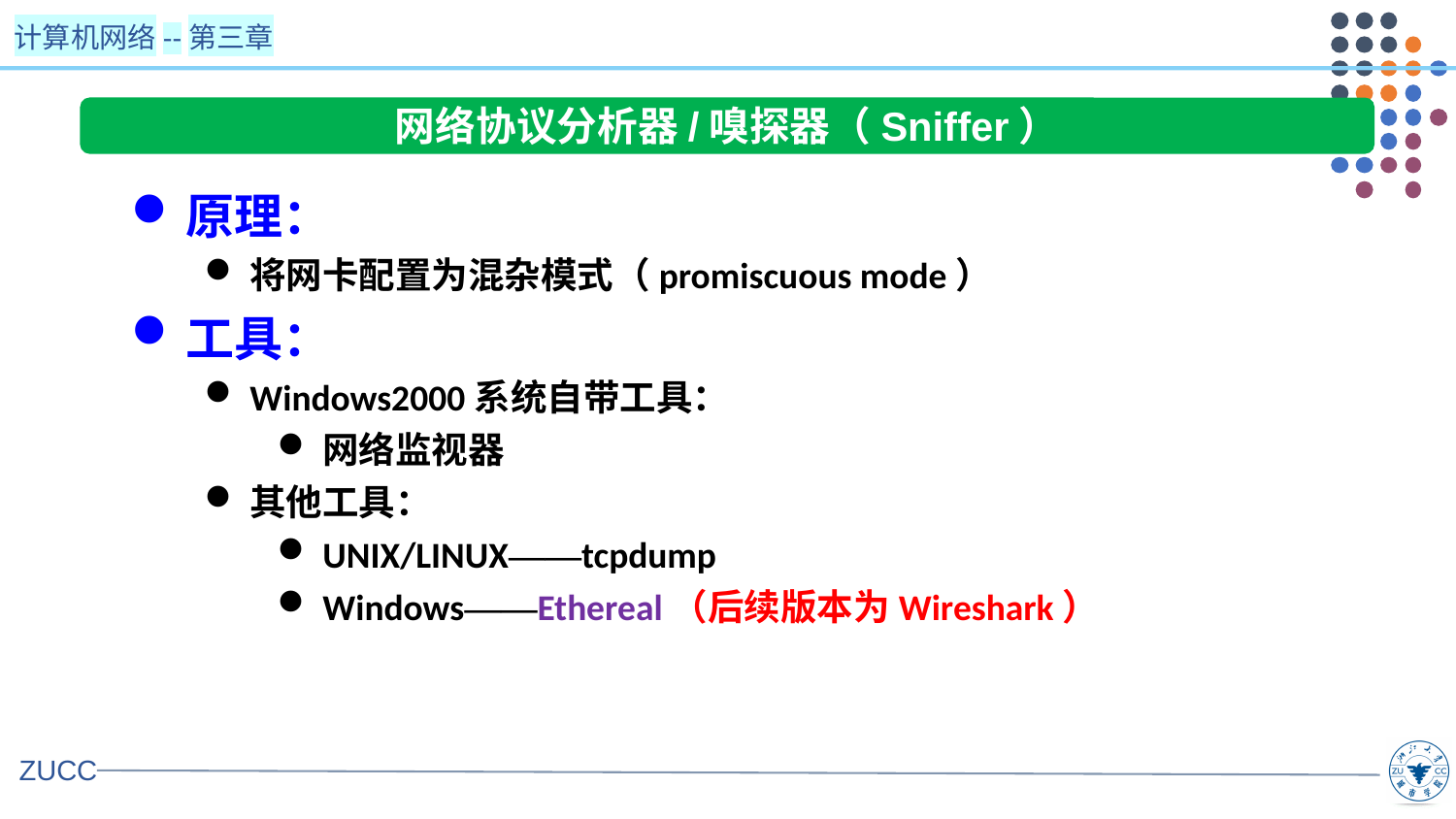

网络协议分析器/嗅探器（Sniffer）

原理：
将网卡配置为混杂模式（promiscuous mode）
工具：
Windows2000系统自带工具：
网络监视器
其他工具：
UNIX/LINUX——tcpdump
Windows——Ethereal（后续版本为Wireshark）